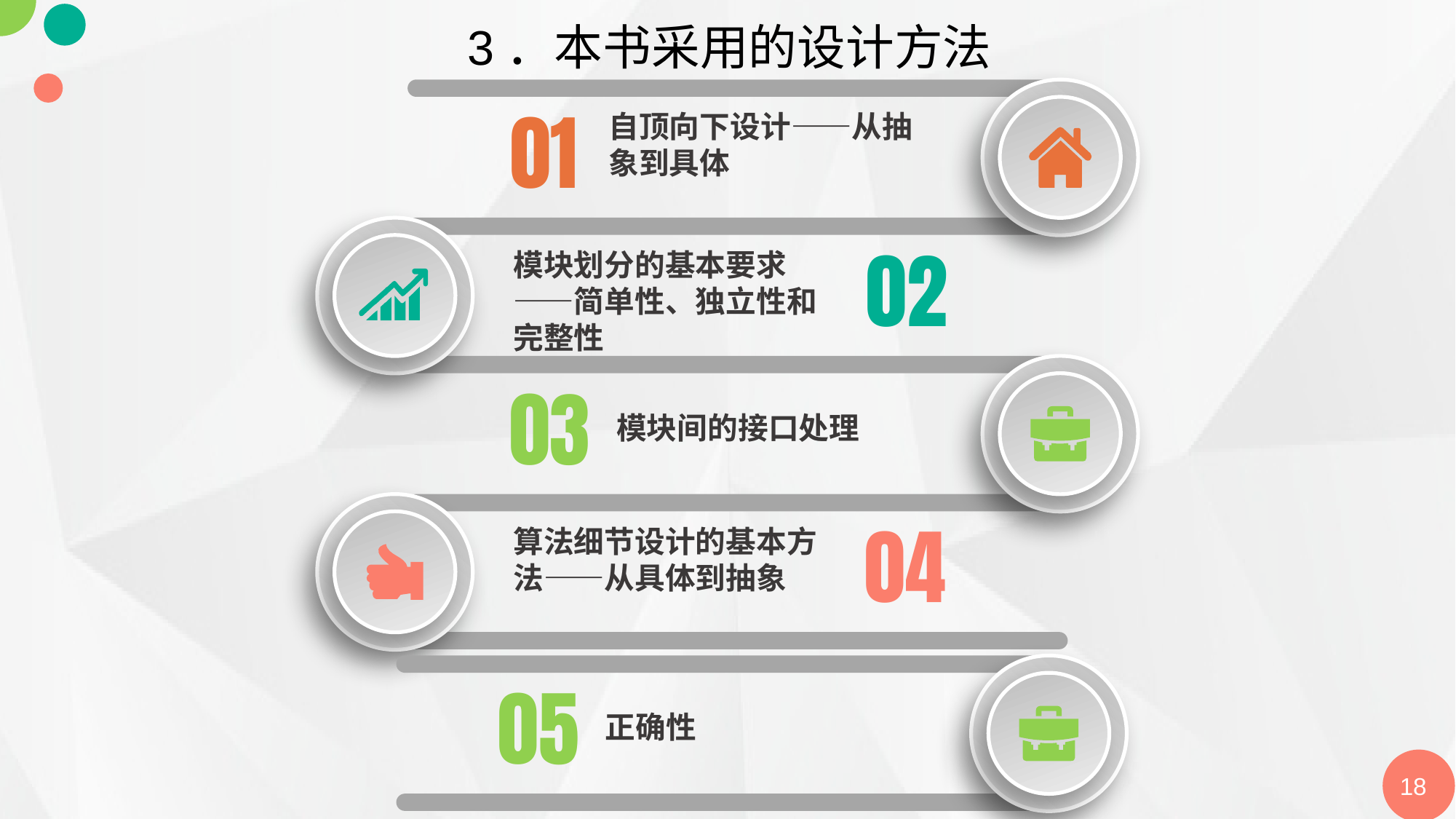

3．本书采用的设计方法

01
自顶向下设计——从抽象到具体

02
模块划分的基本要求——简单性、独立性和完整性

03
模块间的接口处理

04
算法细节设计的基本方法——从具体到抽象

05
正确性